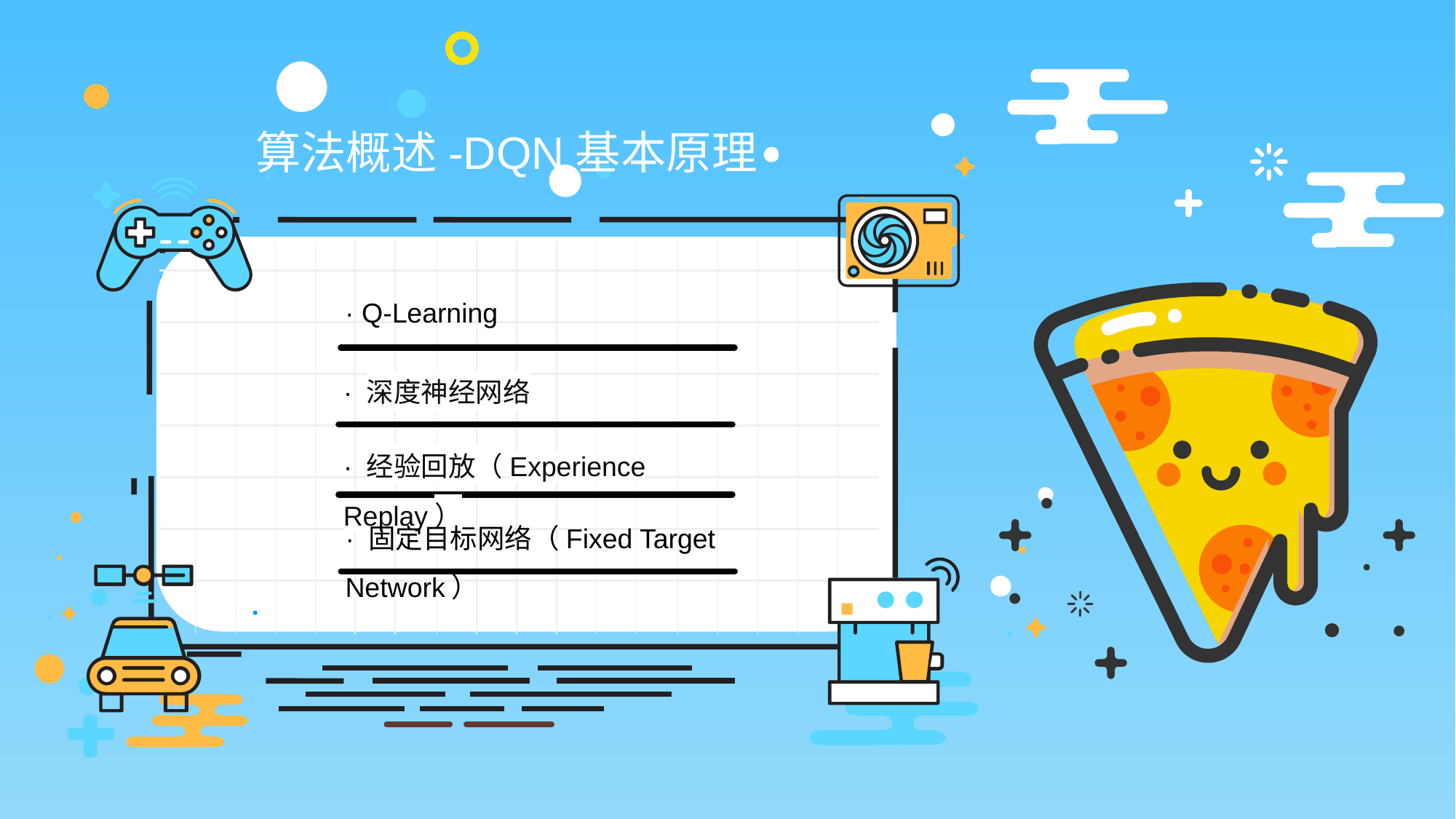

算法概述-DQN基本原理

· Q-Learning

· 深度神经网络
· 经验回放（Experience Replay）

· 固定目标网络（Fixed Target Network）